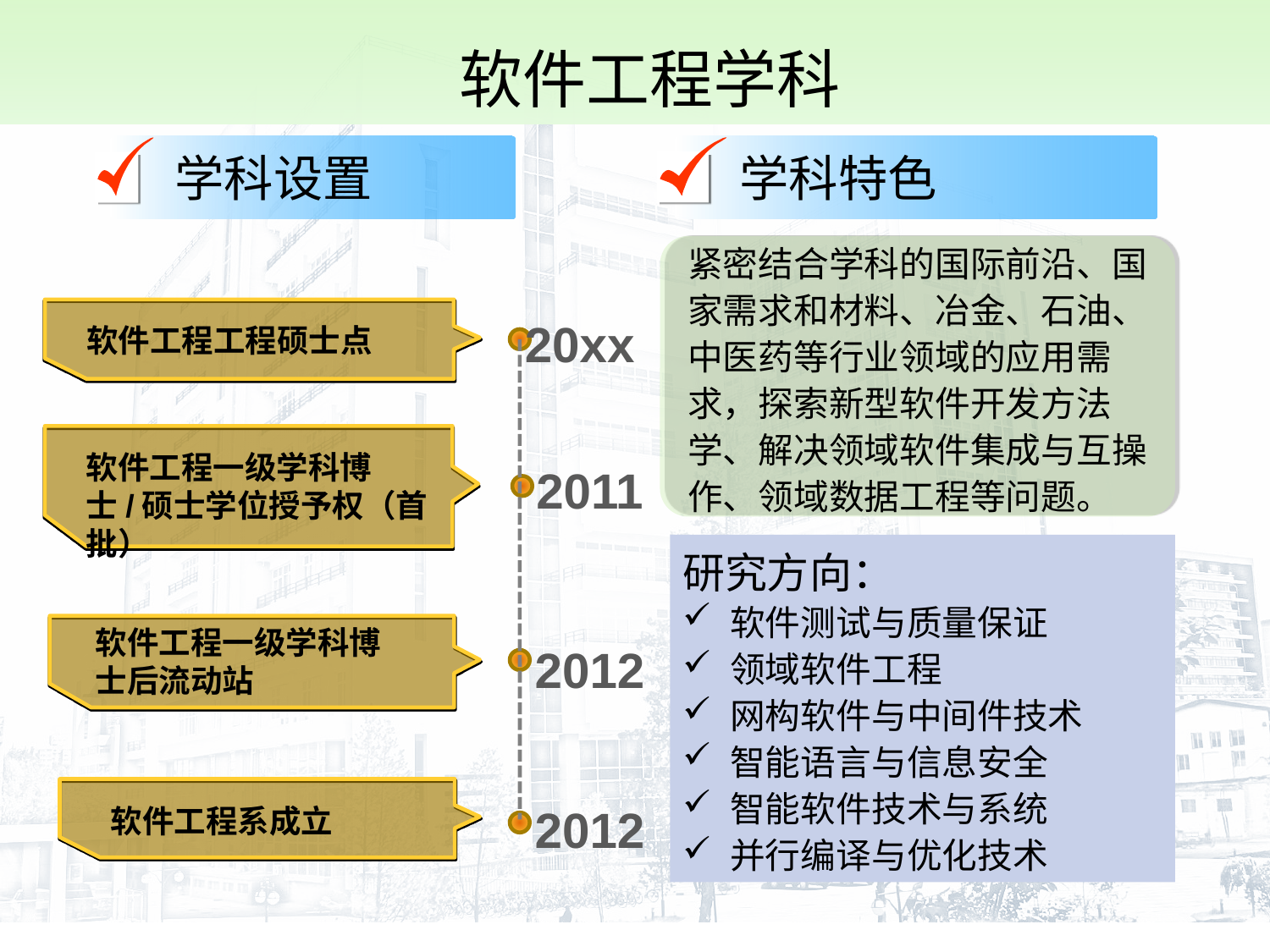

软件工程学科
学科特色

学科设置

紧密结合学科的国际前沿、国家需求和材料、冶金、石油、中医药等行业领域的应用需求，探索新型软件开发方法学、解决领域软件集成与互操作、领域数据工程等问题。

20xx

软件工程工程硕士点

2011
软件工程一级学科博士/硕士学位授予权（首批）

研究方向：
软件测试与质量保证
领域软件工程
网构软件与中间件技术
智能语言与信息安全
智能软件技术与系统
并行编译与优化技术
2012

软件工程一级学科博士后流动站

2012

软件工程系成立